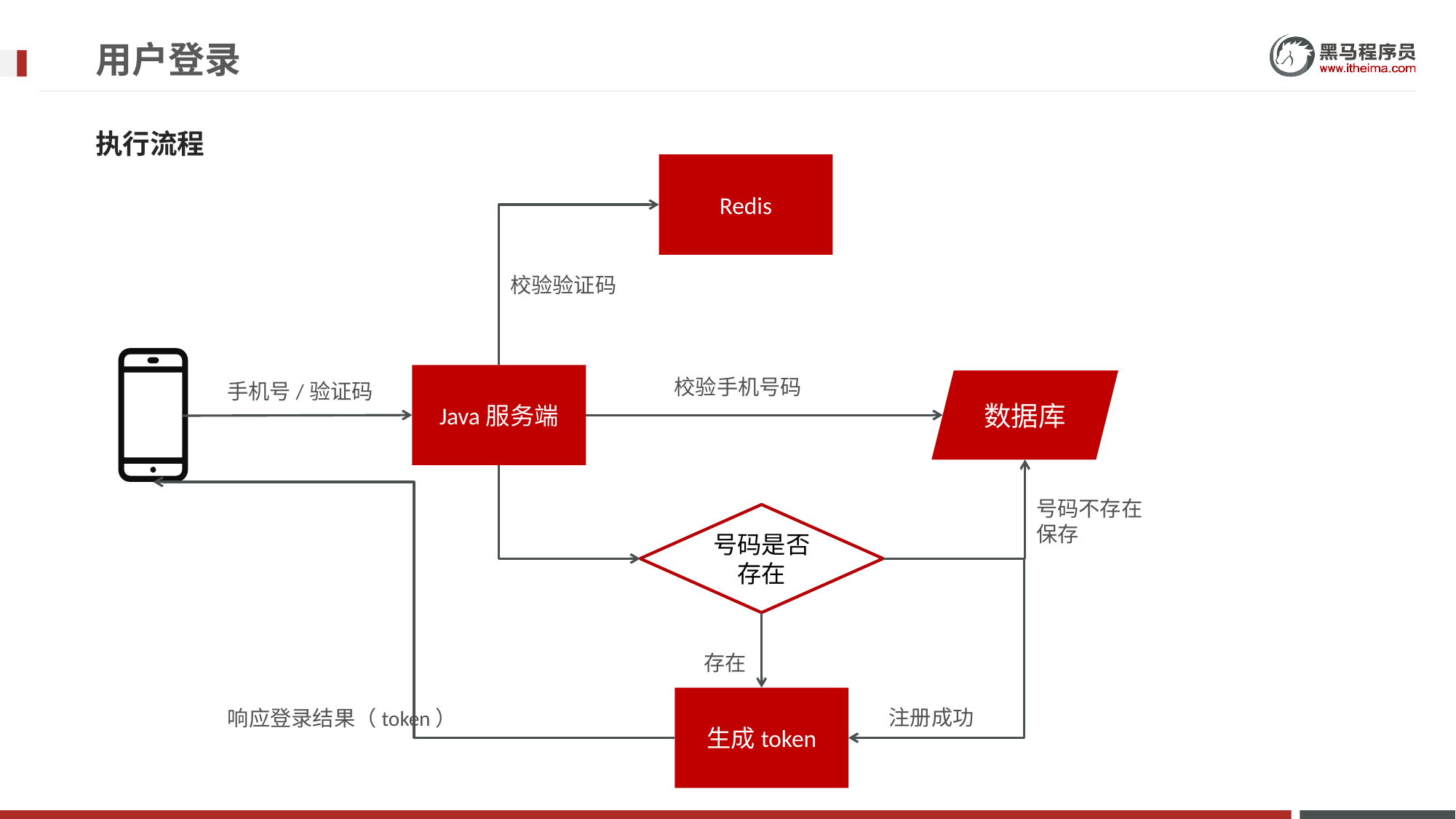

# 用户登录
执行流程
Redis
校验验证码

Java服务端
校验手机号码
数据库
手机号/验证码
号码不存在
保存
号码是否存在
存在
生成token
注册成功
响应登录结果（token）